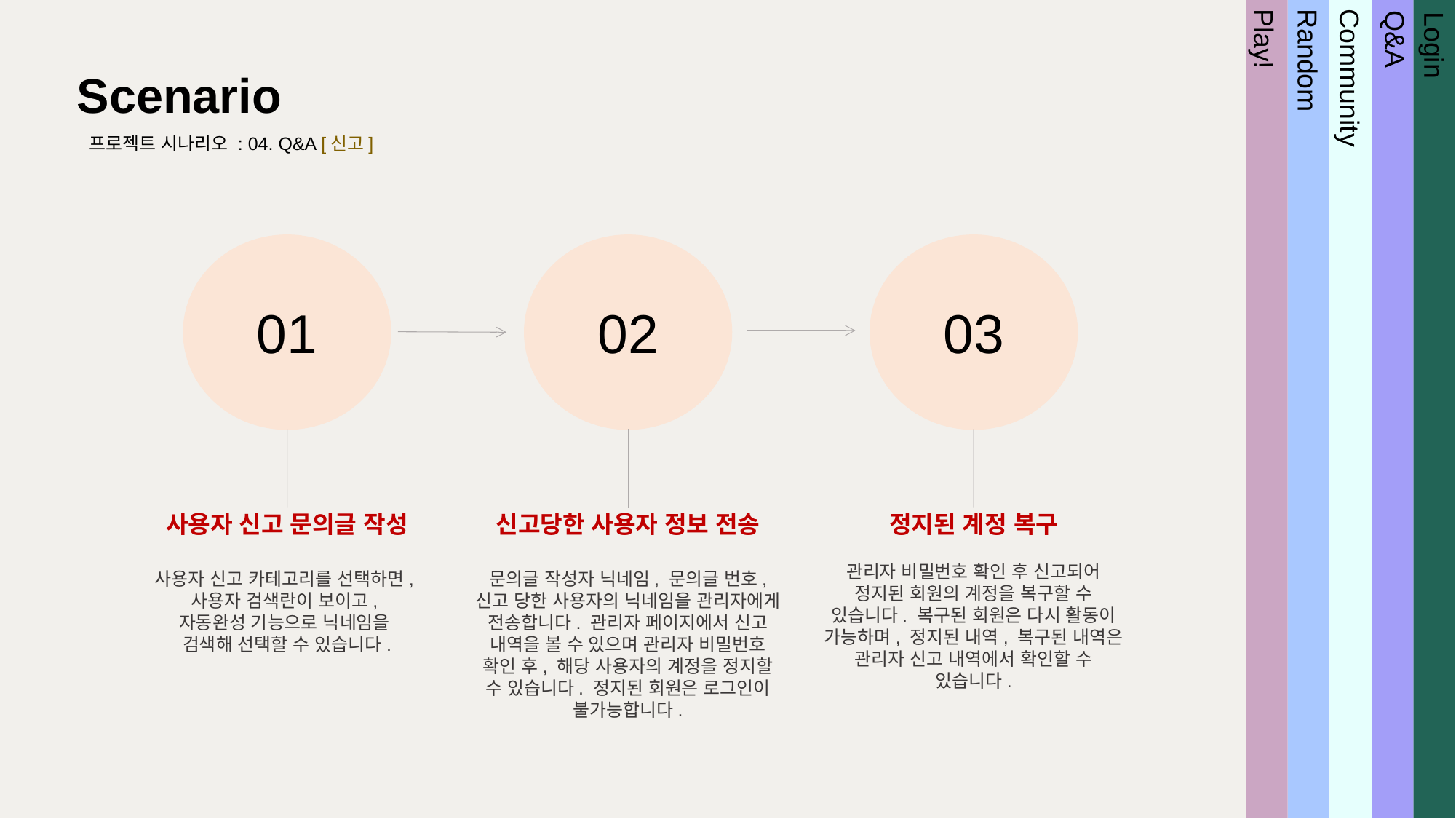

Scenario
프로젝트 시나리오 : 04. Q&A [신고]
Community
Random
Play!
Login
Q&A

01
02
03
사용자 신고 문의글 작성

사용자 신고 카테고리를 선택하면,
사용자 검색란이 보이고,
자동완성 기능으로 닉네임을
검색해 선택할 수 있습니다.
신고당한 사용자 정보 전송

문의글 작성자 닉네임, 문의글 번호, 신고 당한 사용자의 닉네임을 관리자에게 전송합니다. 관리자 페이지에서 신고 내역을 볼 수 있으며 관리자 비밀번호 확인 후, 해당 사용자의 계정을 정지할 수 있습니다. 정지된 회원은 로그인이 불가능합니다.
정지된 계정 복구

관리자 비밀번호 확인 후 신고되어 정지된 회원의 계정을 복구할 수 있습니다. 복구된 회원은 다시 활동이 가능하며, 정지된 내역, 복구된 내역은 관리자 신고 내역에서 확인할 수 있습니다.